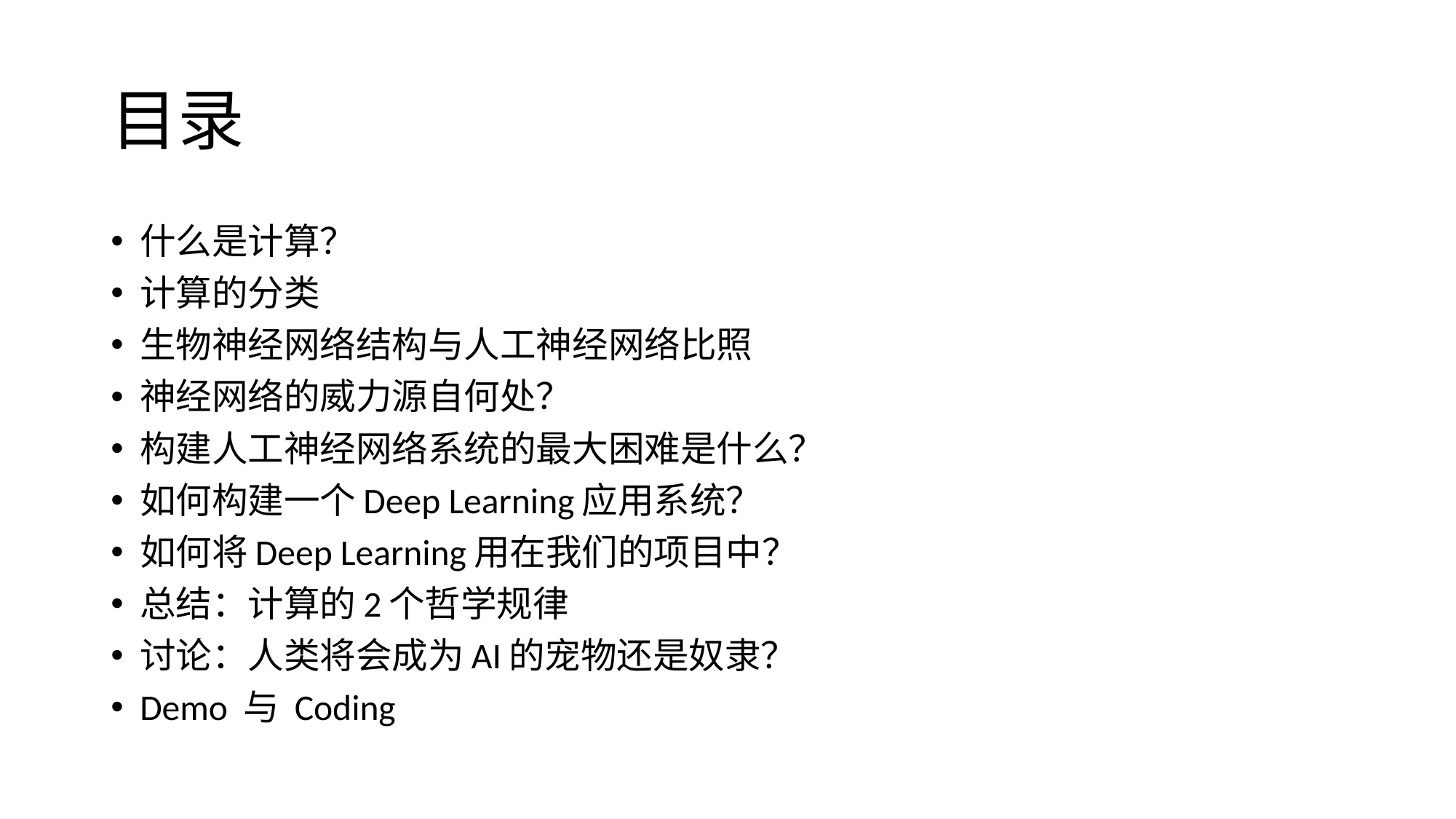

# 目录
什么是计算？
计算的分类
生物神经网络结构与人工神经网络比照
神经网络的威力源自何处？
构建人工神经网络系统的最大困难是什么？
如何构建一个Deep Learning应用系统？
如何将Deep Learning用在我们的项目中？
总结：计算的2个哲学规律
讨论：人类将会成为AI的宠物还是奴隶？
Demo 与 Coding